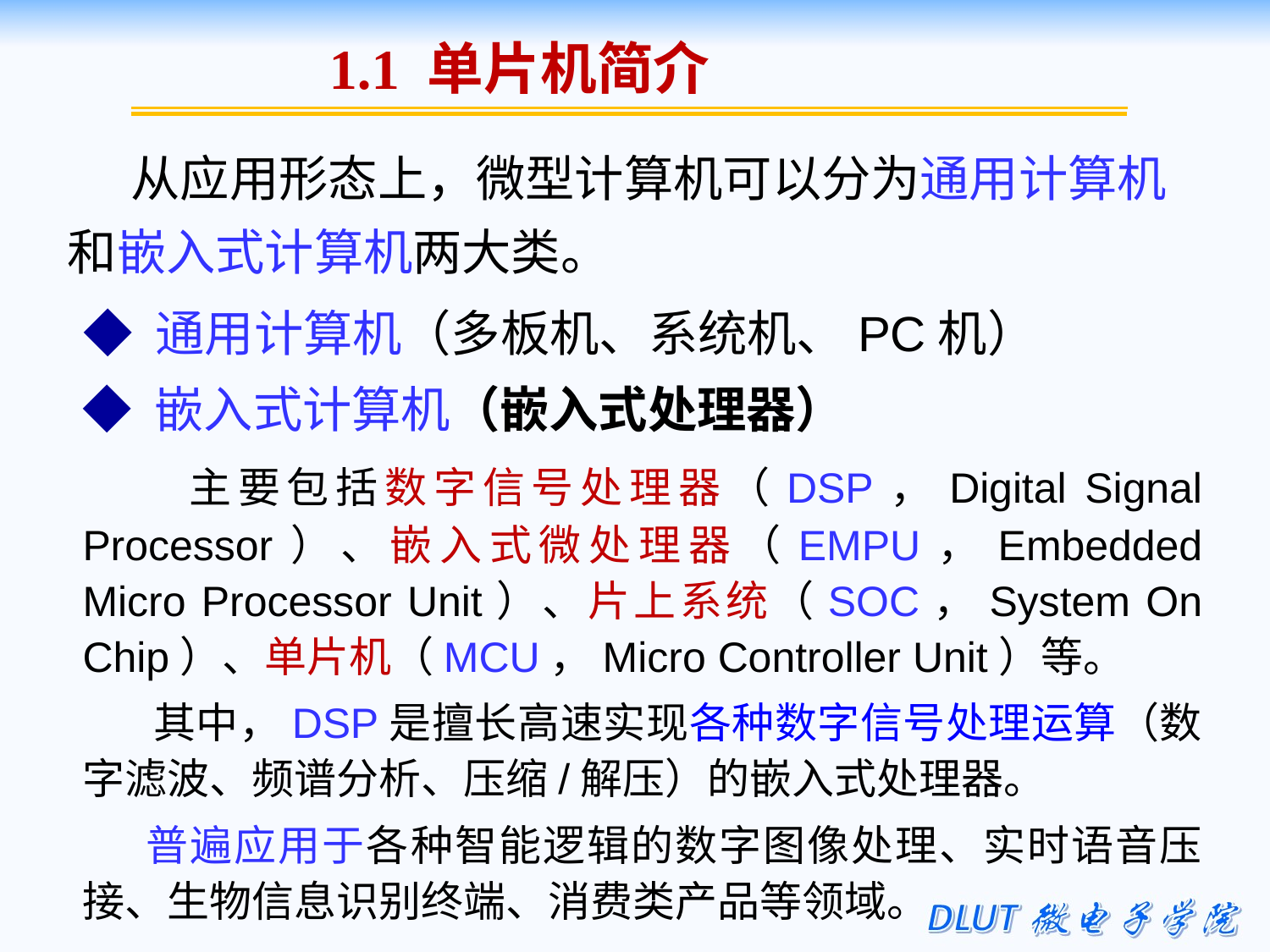

1.1 单片机简介
从应用形态上，微型计算机可以分为通用计算机和嵌入式计算机两大类。
◆ 通用计算机（多板机、系统机、PC机）
◆ 嵌入式计算机（嵌入式处理器）
     主要包括数字信号处理器（DSP，Digital Signal Processor）、嵌入式微处理器（EMPU，Embedded Micro Processor Unit）、片上系统（SOC，System On Chip）、单片机（MCU，Micro Controller Unit）等。
      其中，DSP是擅长高速实现各种数字信号处理运算（数字滤波、频谱分析、压缩/解压）的嵌入式处理器。
普遍应用于各种智能逻辑的数字图像处理、实时语音压接、生物信息识别终端、消费类产品等领域。